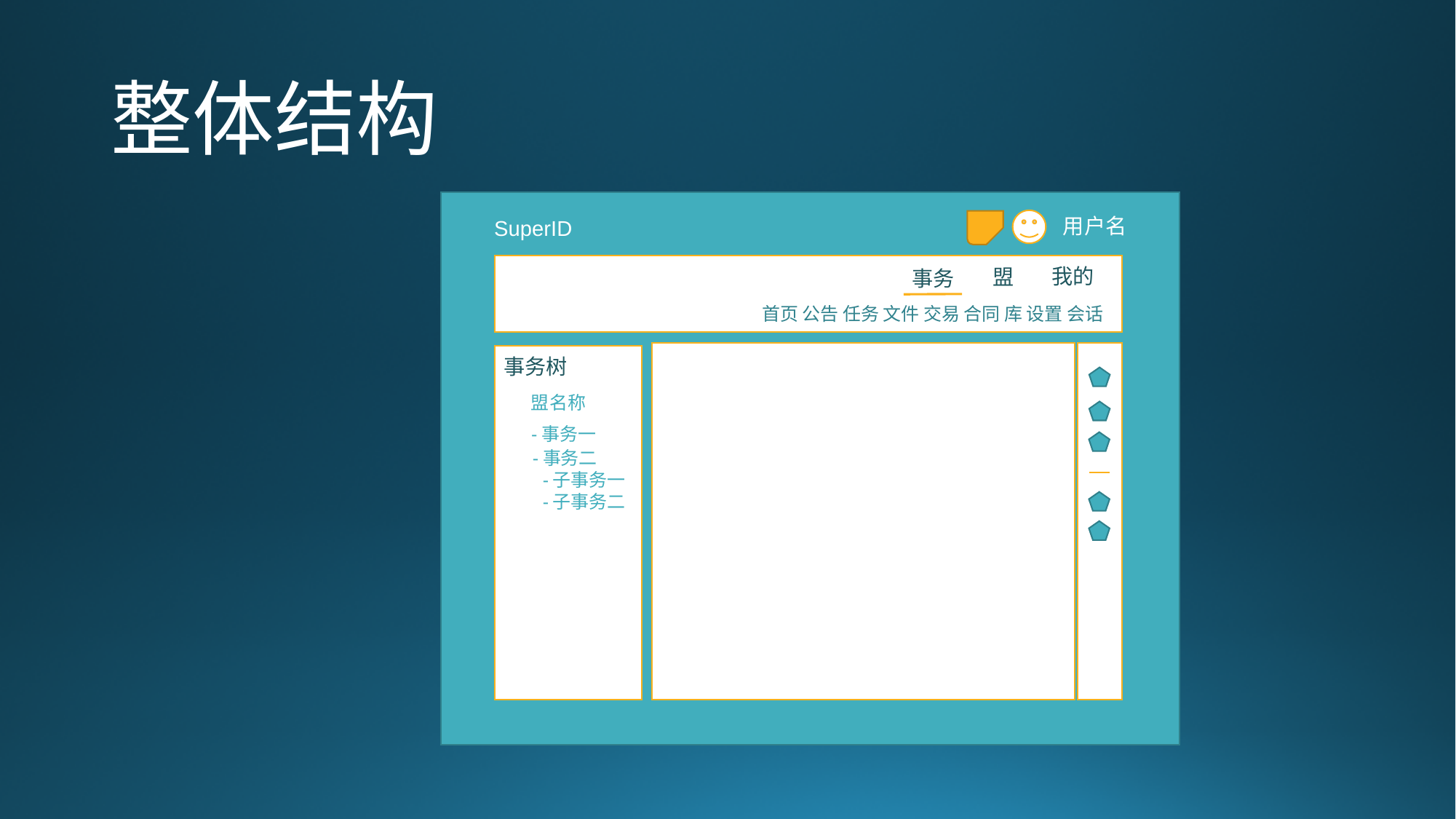

# 整体结构

用户名
SuperID

我的
盟
事务
首页 公告 任务 文件 交易 合同 库 设置 会话

事务树

盟名称

-事务一

-事务二
  -子事务一
  -子事务二